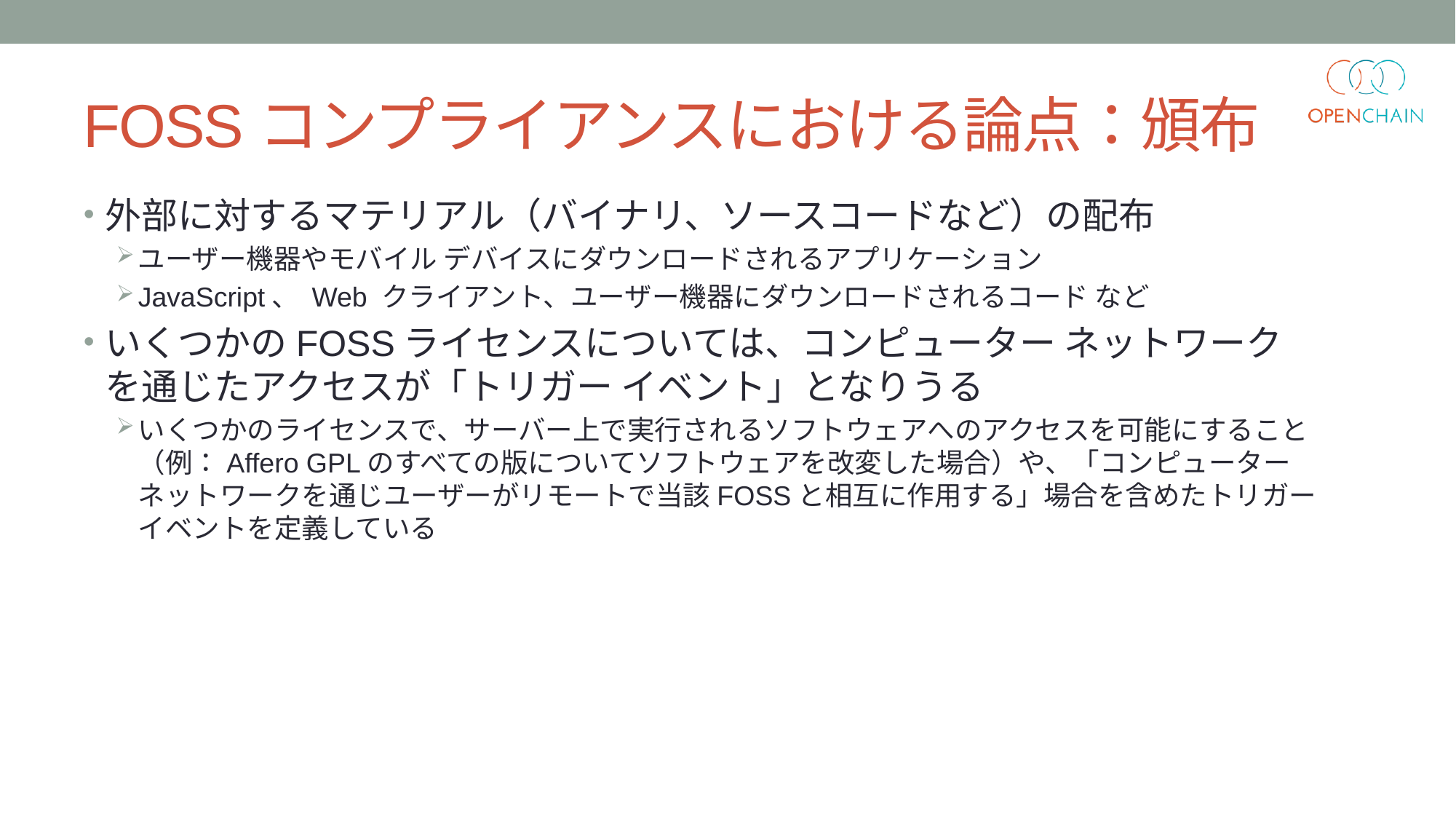

# FOSSコンプライアンスにおける論点：頒布
外部に対するマテリアル（バイナリ、ソースコードなど）の配布
ユーザー機器やモバイル デバイスにダウンロードされるアプリケーション
JavaScript、 Web クライアント、ユーザー機器にダウンロードされるコード など
いくつかのFOSSライセンスについては、コンピューター ネットワークを通じたアクセスが「トリガー イベント」となりうる
いくつかのライセンスで、サーバー上で実行されるソフトウェアへのアクセスを可能にすること（例：Affero GPLのすべての版についてソフトウェアを改変した場合）や、「コンピューター ネットワークを通じユーザーがリモートで当該FOSSと相互に作用する」場合を含めたトリガー イベントを定義している